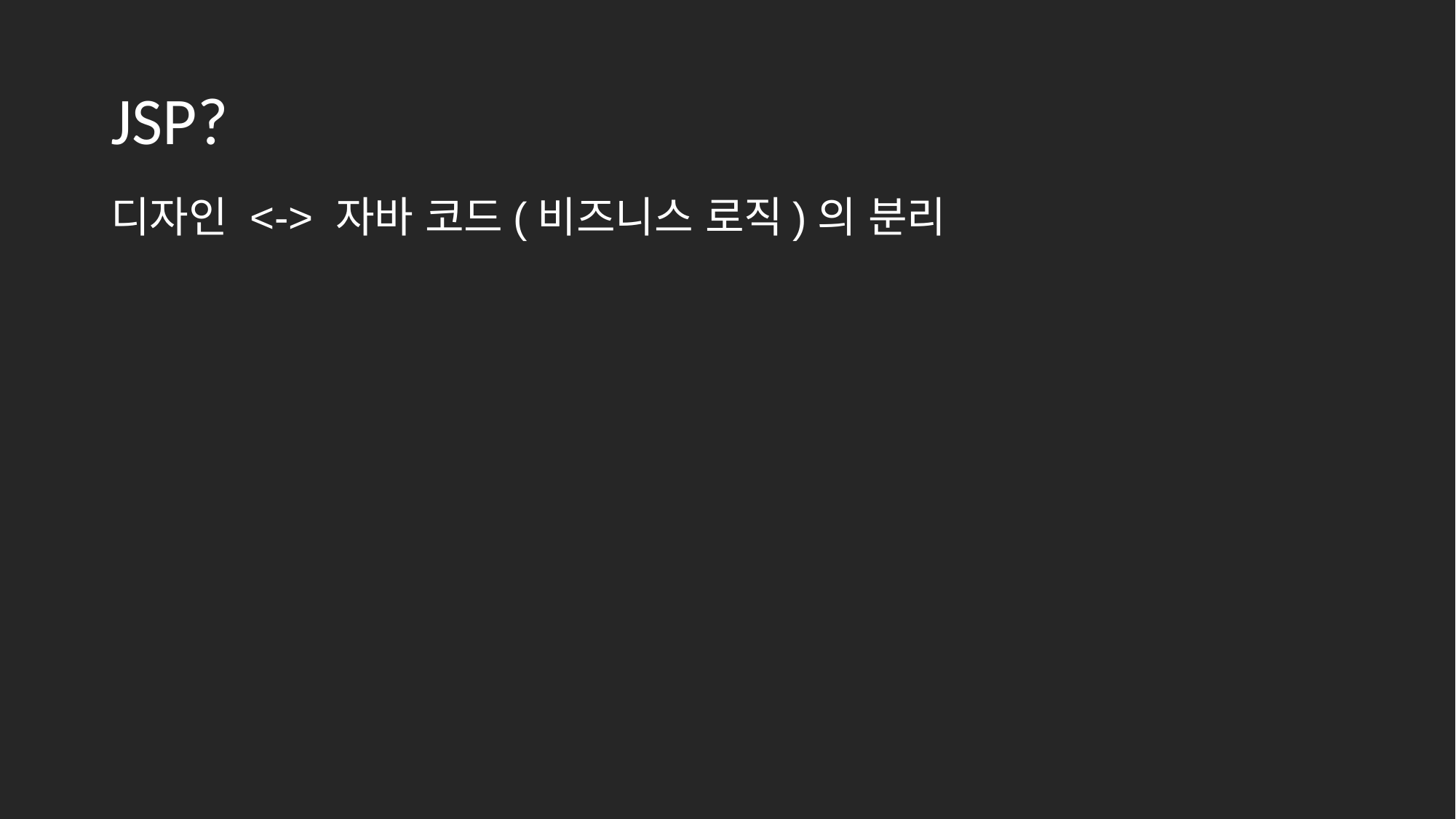

# JSP?
디자인 <-> 자바 코드(비즈니스 로직)의 분리